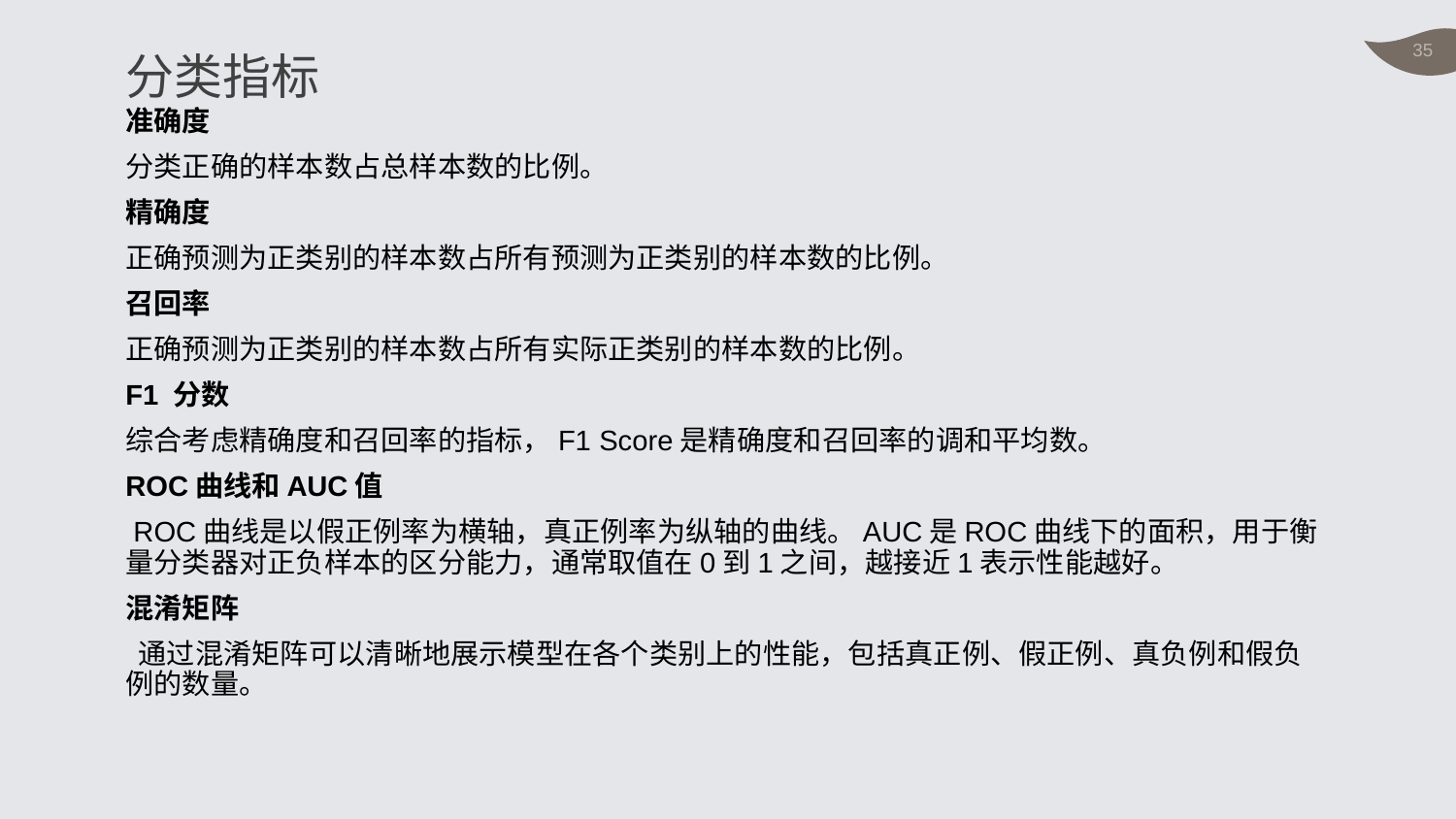

# 分类指标
准确度
分类正确的样本数占总样本数的比例。
精确度
正确预测为正类别的样本数占所有预测为正类别的样本数的比例。
召回率
正确预测为正类别的样本数占所有实际正类别的样本数的比例。
F1 分数
综合考虑精确度和召回率的指标，F1 Score是精确度和召回率的调和平均数。
ROC曲线和AUC值
 ROC曲线是以假正例率为横轴，真正例率为纵轴的曲线。AUC是ROC曲线下的面积，用于衡量分类器对正负样本的区分能力，通常取值在0到1之间，越接近1表示性能越好。
混淆矩阵
 通过混淆矩阵可以清晰地展示模型在各个类别上的性能，包括真正例、假正例、真负例和假负例的数量。